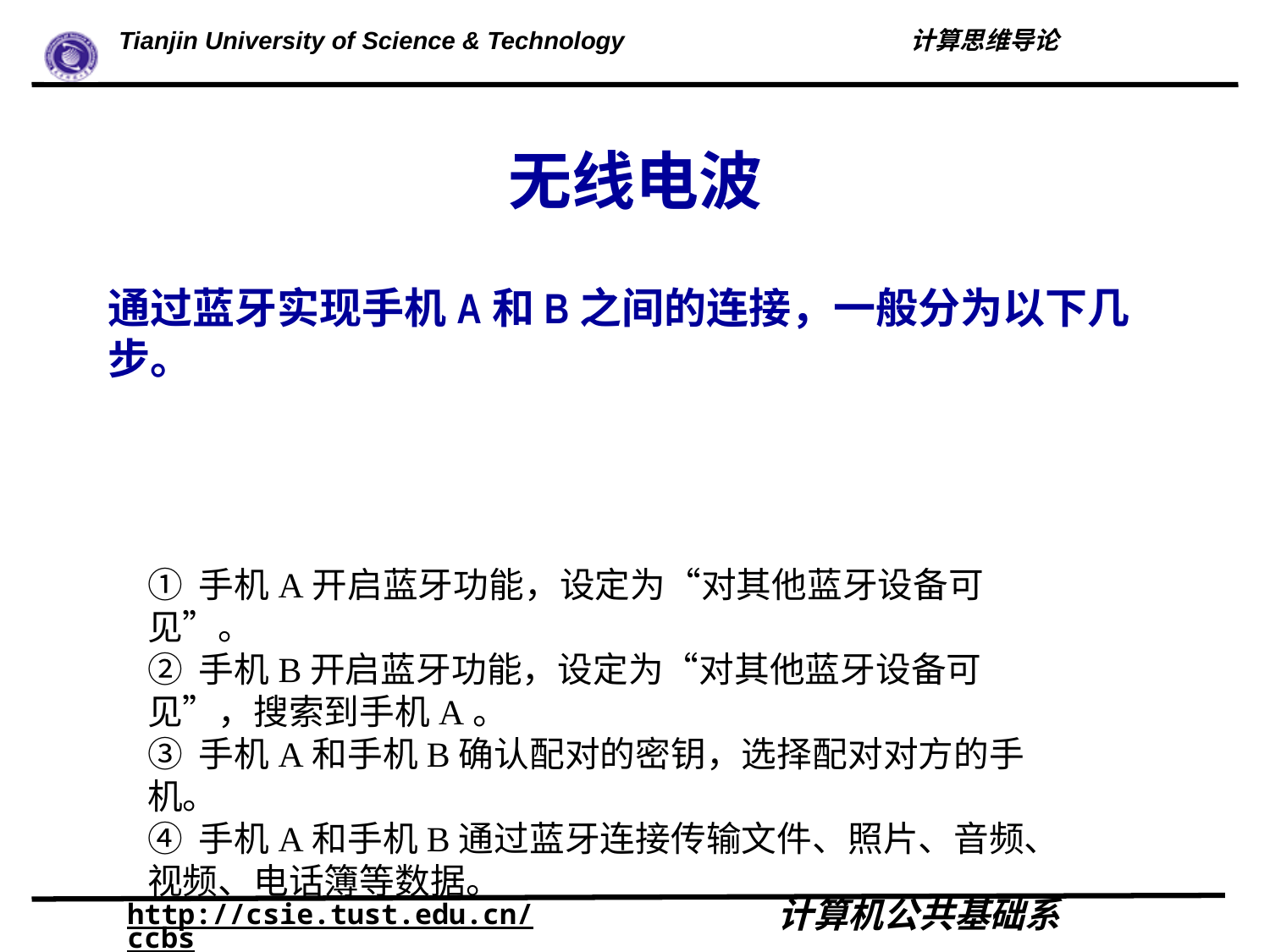

# 无线电波
通过蓝牙实现手机A和B之间的连接，一般分为以下几步。

① 手机A开启蓝牙功能，设定为“对其他蓝牙设备可见”。
② 手机B开启蓝牙功能，设定为“对其他蓝牙设备可见”，搜索到手机A。
③ 手机A和手机B确认配对的密钥，选择配对对方的手机。
④ 手机A和手机B通过蓝牙连接传输文件、照片、音频、视频、电话簿等数据。